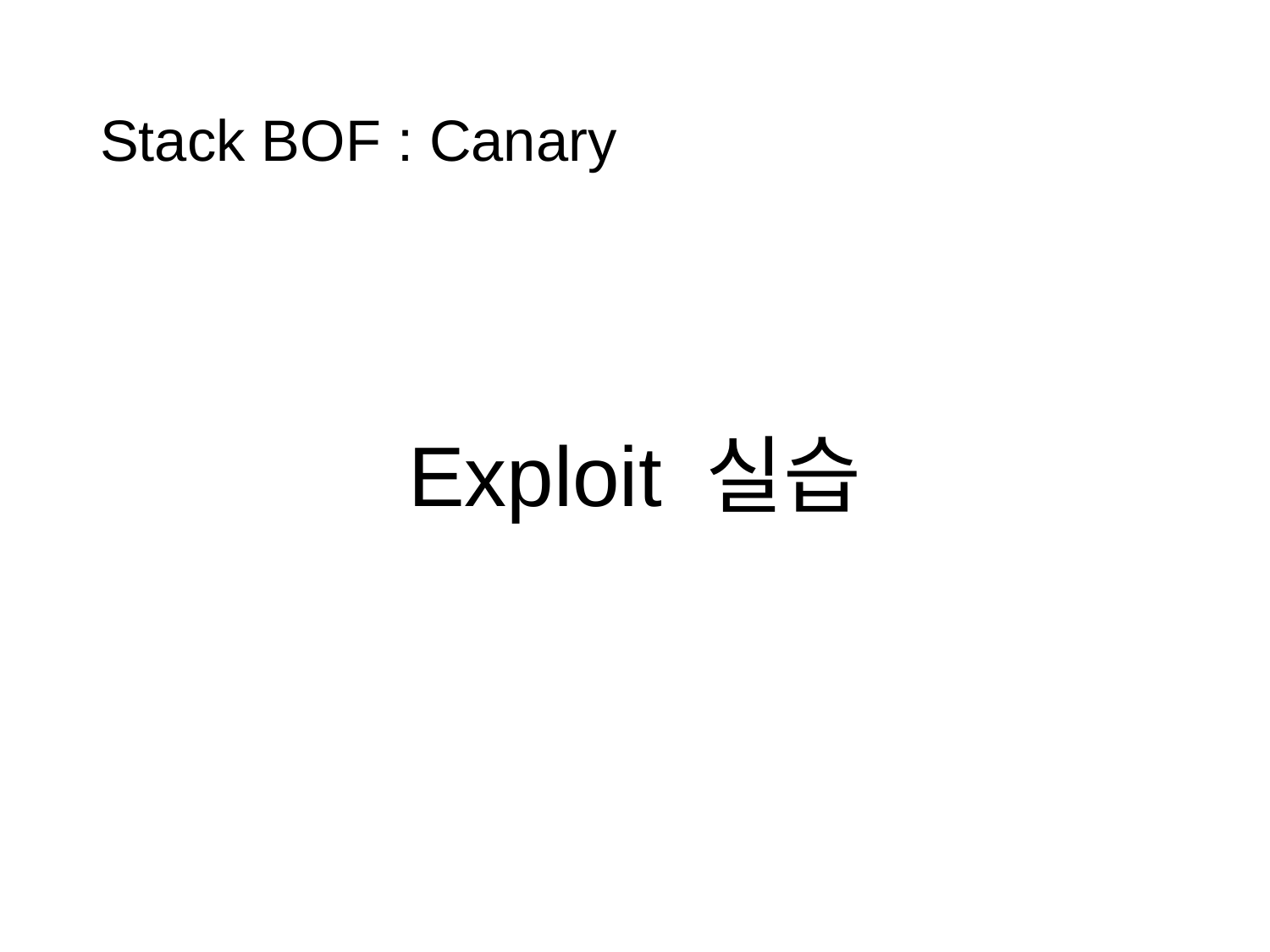

# Stack BOF : Canary
Exploit 실습